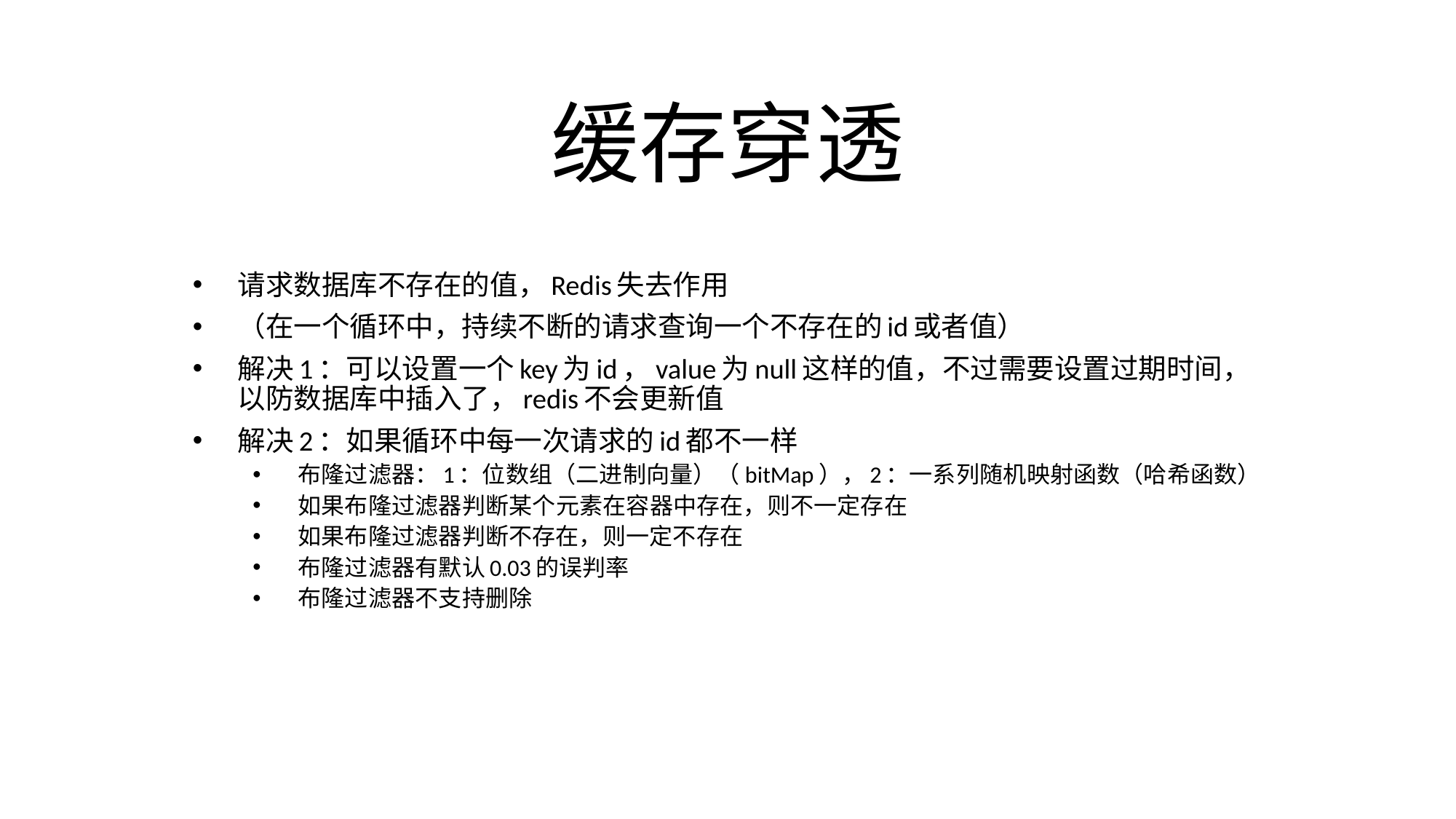

# 缓存穿透
请求数据库不存在的值，Redis失去作用
（在一个循环中，持续不断的请求查询一个不存在的id或者值）
解决1：可以设置一个key为id，value为null这样的值，不过需要设置过期时间，以防数据库中插入了，redis不会更新值
解决2：如果循环中每一次请求的id都不一样
布隆过滤器：1：位数组（二进制向量）（bitMap），2：一系列随机映射函数（哈希函数）
如果布隆过滤器判断某个元素在容器中存在，则不一定存在
如果布隆过滤器判断不存在，则一定不存在
布隆过滤器有默认0.03的误判率
布隆过滤器不支持删除